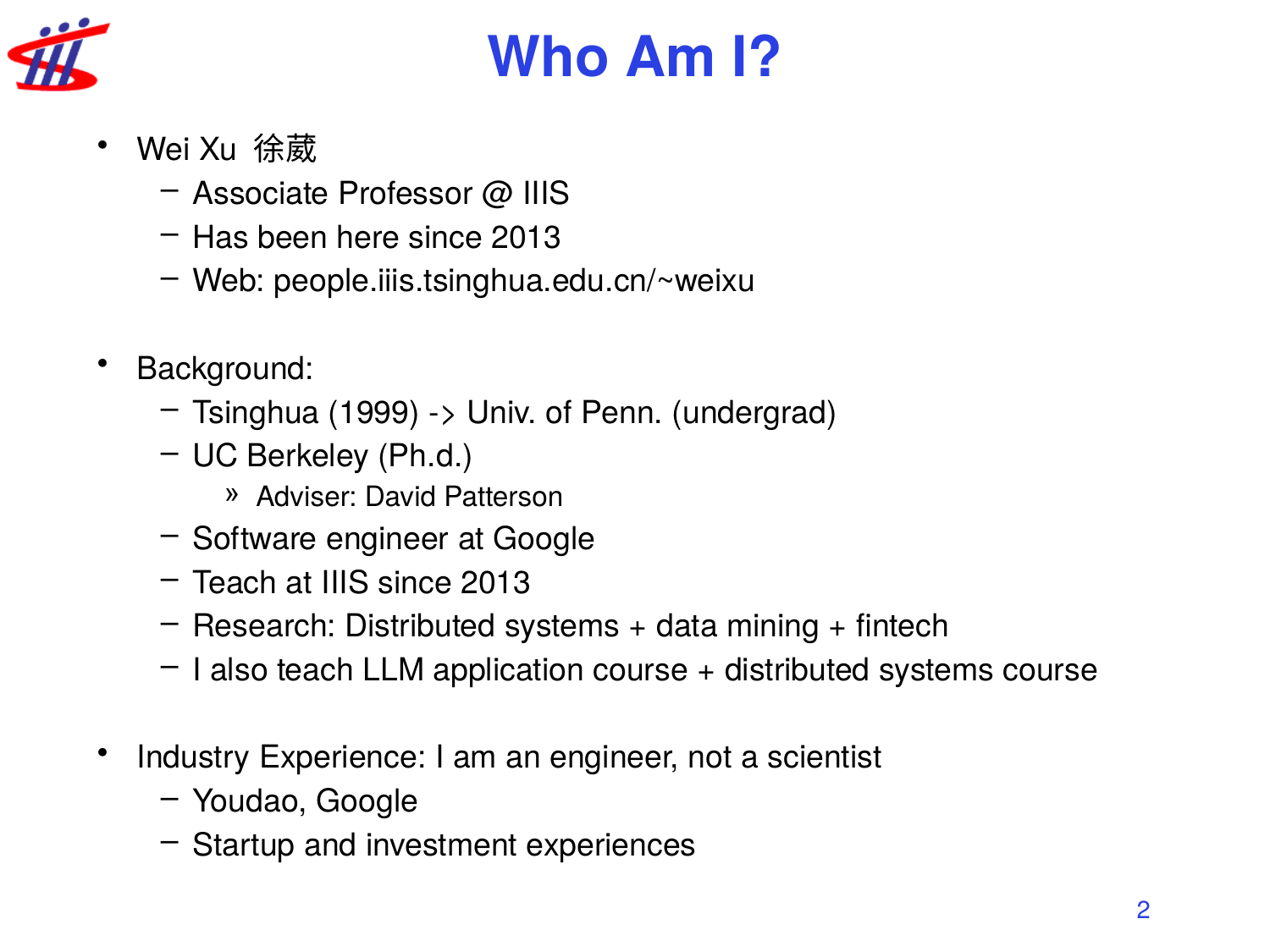

# Who Am I?
Wei Xu 徐葳
Associate Professor @ IIIS
Has been here since 2013
Web: people.iiis.tsinghua.edu.cn/~weixu

Background:
Tsinghua (1999) -> Univ. of Penn. (undergrad)
UC Berkeley (Ph.d.)
Adviser: David Patterson
Software engineer at Google
Teach at IIIS since 2013
Research: Distributed systems + data mining + fintech
I also teach LLM application course + distributed systems course

Industry Experience: I am an engineer, not a scientist
Youdao, Google
Startup and investment experiences